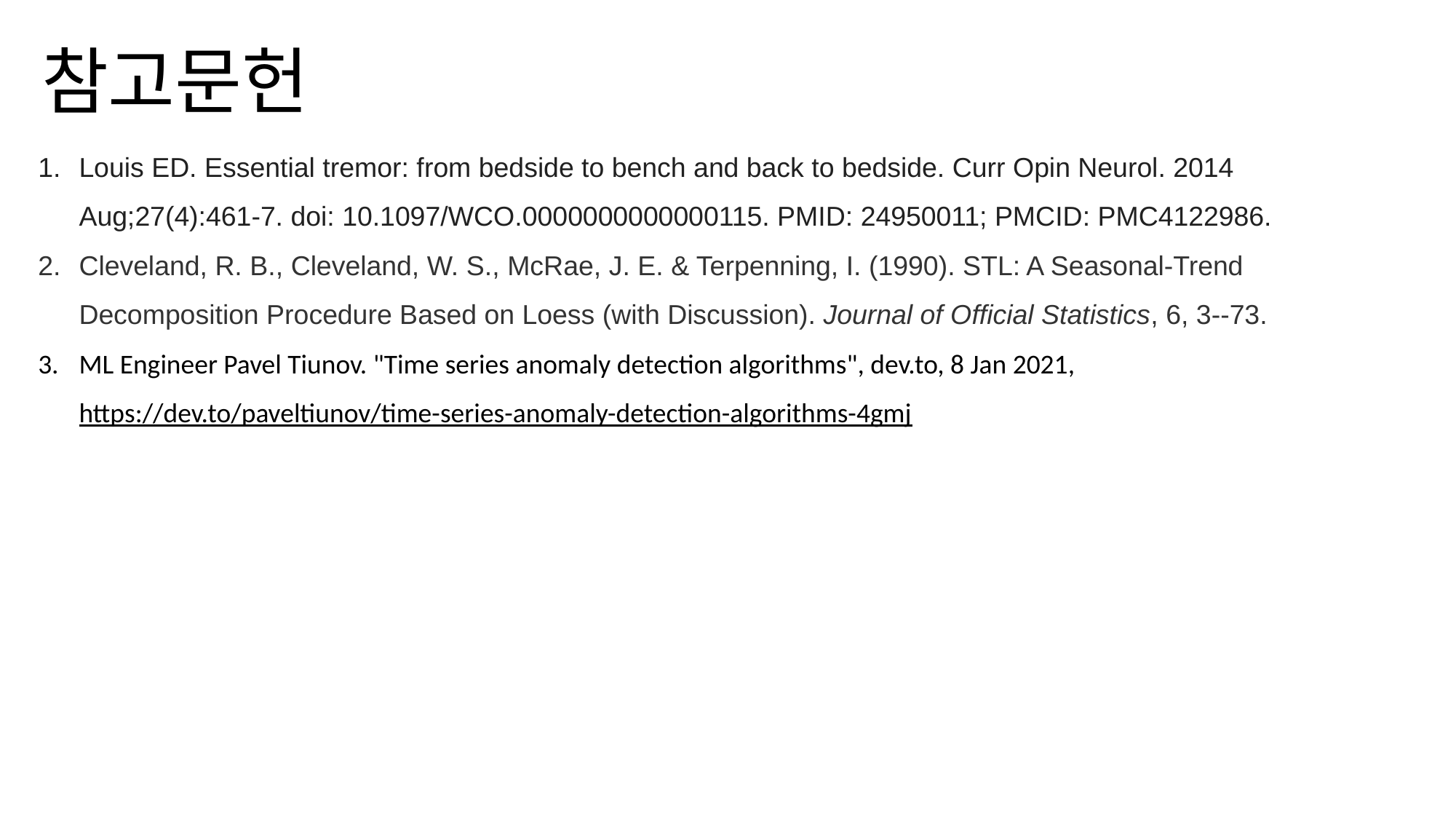

참고문헌
Louis ED. Essential tremor: from bedside to bench and back to bedside. Curr Opin Neurol. 2014 Aug;27(4):461-7. doi: 10.1097/WCO.0000000000000115. PMID: 24950011; PMCID: PMC4122986.
Cleveland, R. B., Cleveland, W. S., McRae, J. E. & Terpenning, I. (1990). STL: A Seasonal-Trend Decomposition Procedure Based on Loess (with Discussion). Journal of Official Statistics, 6, 3--73.
ML Engineer Pavel Tiunov. "Time series anomaly detection algorithms", dev.to, 8 Jan 2021, https://dev.to/paveltiunov/time-series-anomaly-detection-algorithms-4gmj